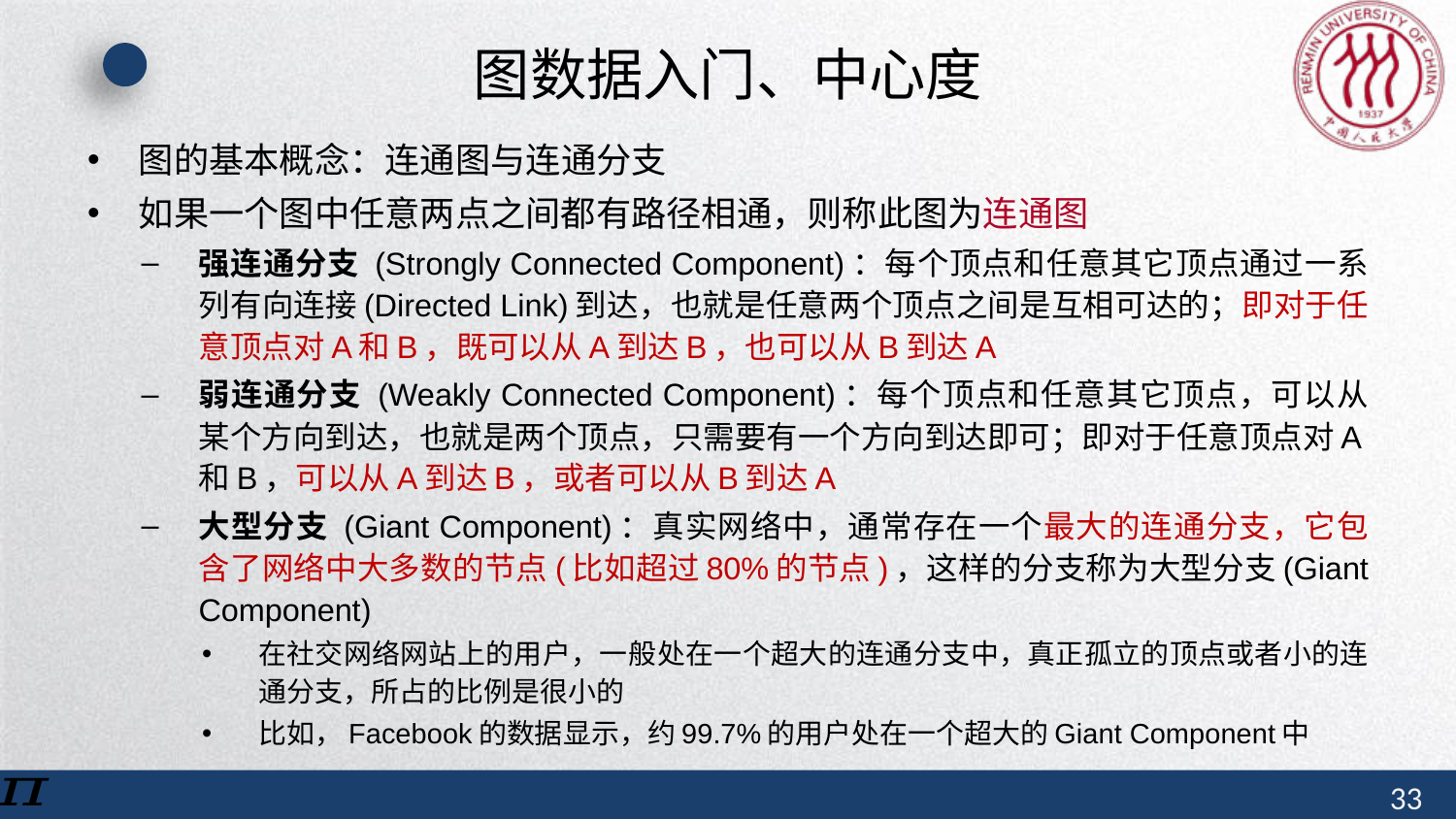

# 图数据入门、中心度
图的基本概念：连通图与连通分支
如果一个图中任意两点之间都有路径相通，则称此图为连通图
强连通分支 (Strongly Connected Component)：每个顶点和任意其它顶点通过一系列有向连接(Directed Link)到达，也就是任意两个顶点之间是互相可达的；即对于任意顶点对A和B，既可以从A到达B，也可以从B到达A
弱连通分支 (Weakly Connected Component)：每个顶点和任意其它顶点，可以从某个方向到达，也就是两个顶点，只需要有一个方向到达即可；即对于任意顶点对A和B，可以从A到达B，或者可以从B到达A
大型分支 (Giant Component)：真实网络中，通常存在一个最大的连通分支，它包含了网络中大多数的节点(比如超过80%的节点)，这样的分支称为大型分支(Giant Component)
在社交网络网站上的用户，一般处在一个超大的连通分支中，真正孤立的顶点或者小的连通分支，所占的比例是很小的
比如，Facebook的数据显示，约99.7%的用户处在一个超大的Giant Component中